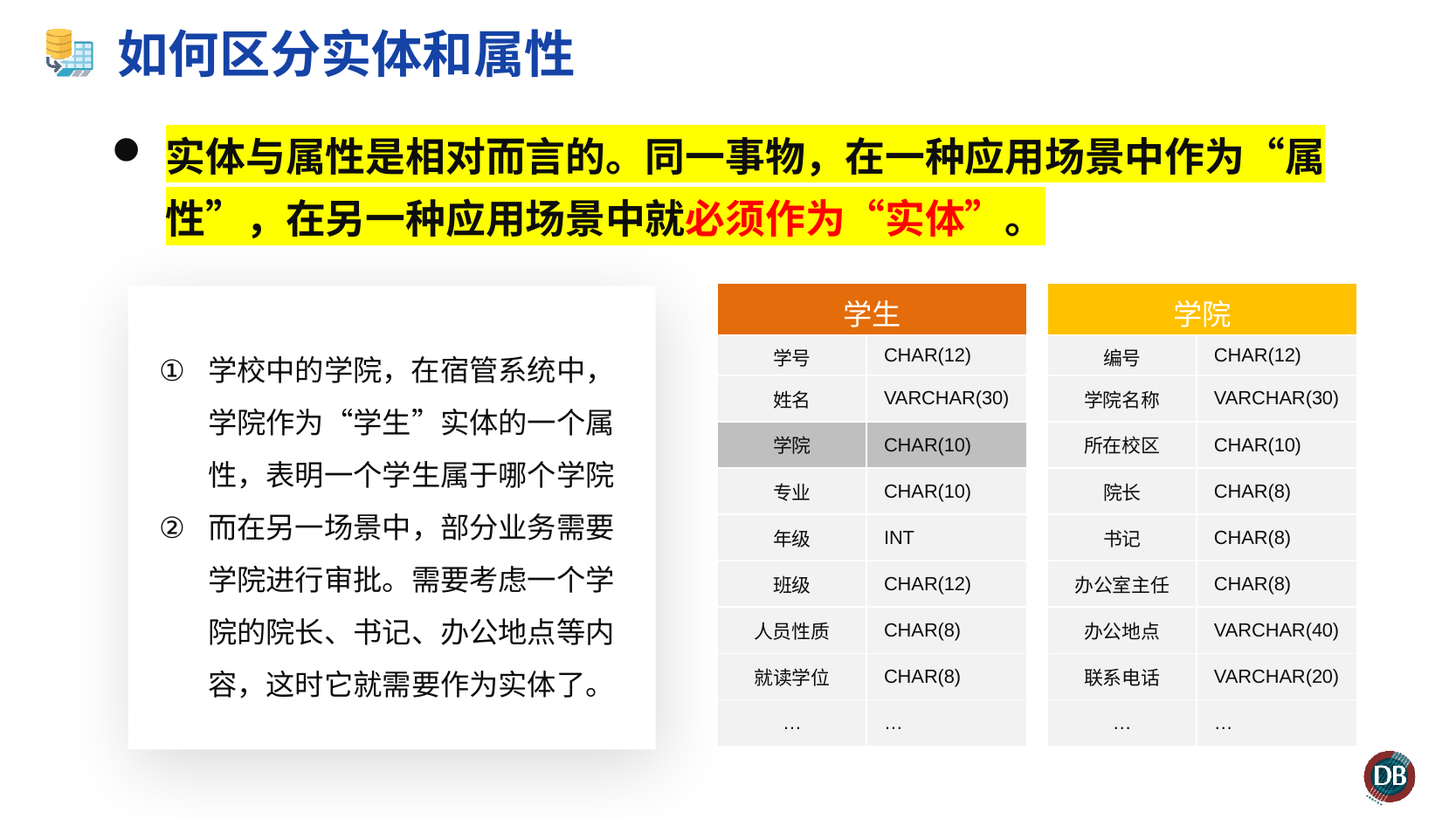

# 如何区分实体和属性
实体与属性是相对而言的。同一事物，在一种应用场景中作为“属性”，在另一种应用场景中就必须作为“实体”。

| 学生 |  |
| --- | --- |
| 学号 | char(12) |
| 姓名 | Varchar(30) |
| 学院 | char(10) |
| 专业 | char(10) |
| 年级 | int |
| 班级 | char(12) |
| 人员性质 | Char(8) |
| 就读学位 | Char(8) |
| … | … |
| 学院 |  |
| --- | --- |
| 编号 | char(12) |
| 学院名称 | Varchar(30) |
| 所在校区 | char(10) |
| 院长 | char(8) |
| 书记 | char(8) |
| 办公室主任 | char(8) |
| 办公地点 | varChar(40) |
| 联系电话 | varChar(20) |
| … | … |
学校中的学院，在宿管系统中，学院作为“学生”实体的一个属性，表明一个学生属于哪个学院
而在另一场景中，部分业务需要学院进行审批。需要考虑一个学院的院长、书记、办公地点等内容，这时它就需要作为实体了。